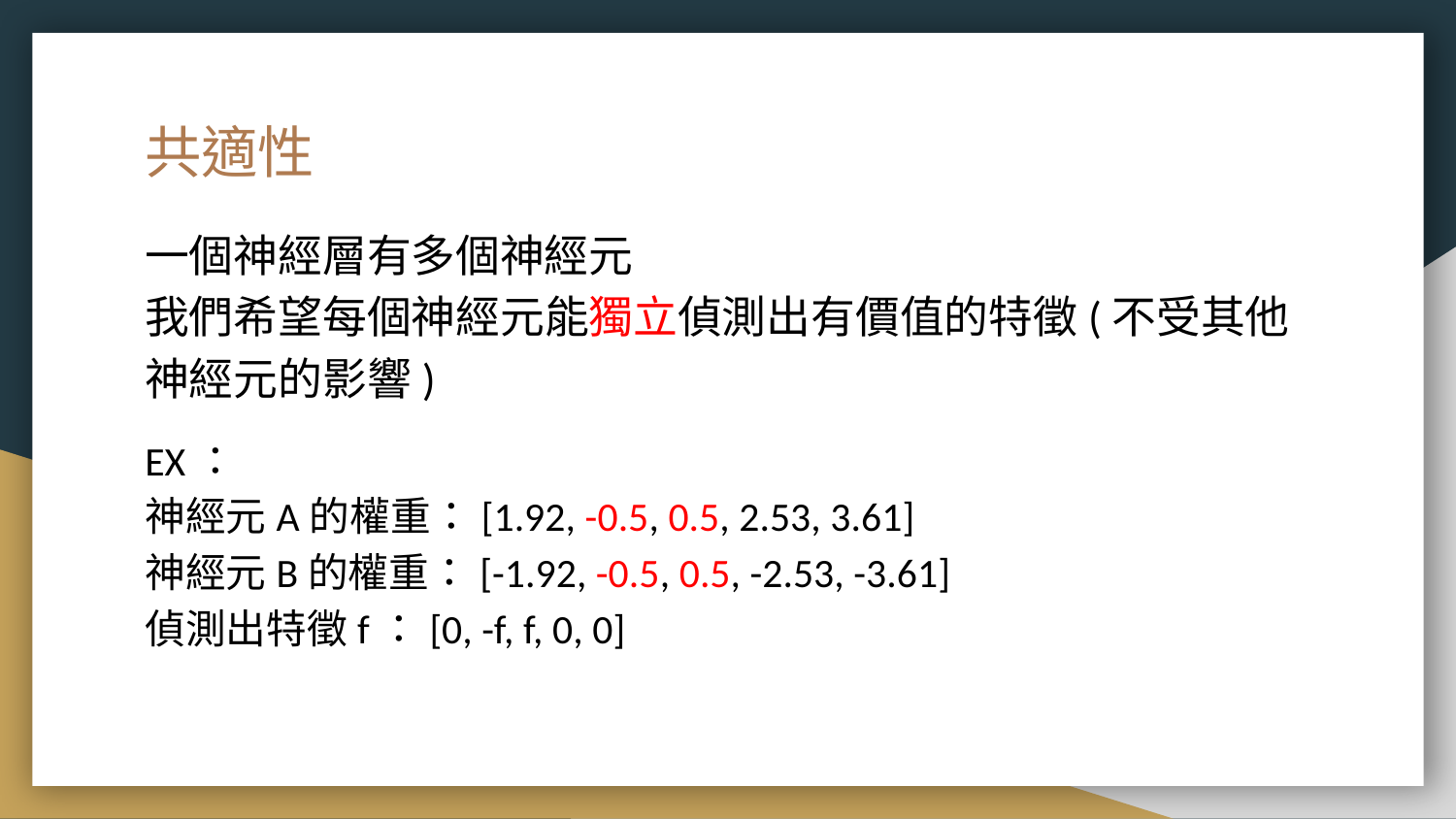

# 共適性
一個神經層有多個神經元
我們希望每個神經元能獨立偵測出有價值的特徵(不受其他神經元的影響)
EX：
神經元A的權重：[1.92, -0.5, 0.5, 2.53, 3.61]
神經元B的權重：[-1.92, -0.5, 0.5, -2.53, -3.61]
偵測出特徵f：[0, -f, f, 0, 0]